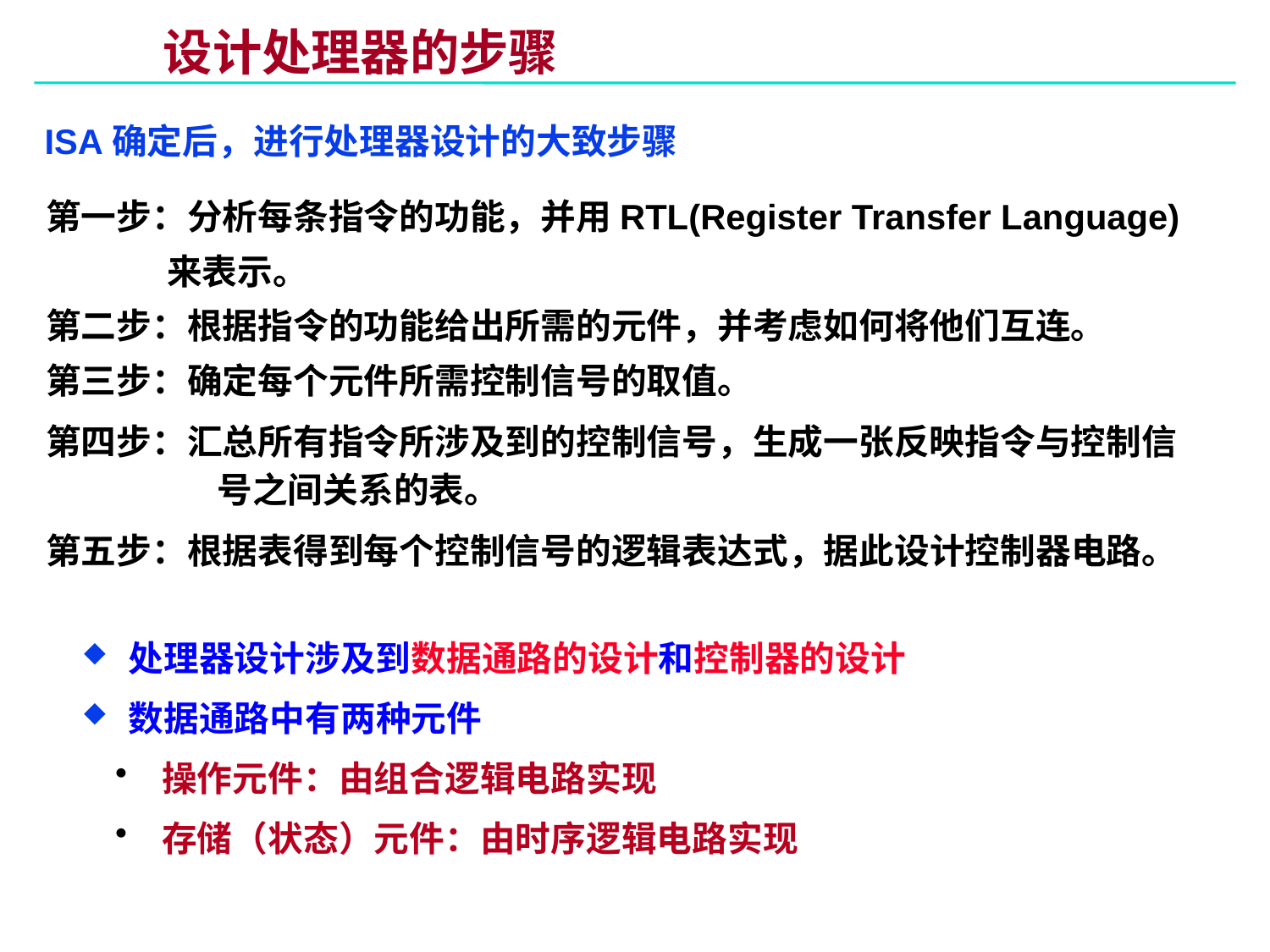

# 设计处理器的步骤
ISA确定后，进行处理器设计的大致步骤
第一步：分析每条指令的功能，并用RTL(Register Transfer Language)
              来表示。
第二步：根据指令的功能给出所需的元件，并考虑如何将他们互连。
第三步：确定每个元件所需控制信号的取值。
第四步：汇总所有指令所涉及到的控制信号，生成一张反映指令与控制信    	  号之间关系的表。
第五步：根据表得到每个控制信号的逻辑表达式，据此设计控制器电路。
 处理器设计涉及到数据通路的设计和控制器的设计
 数据通路中有两种元件
 操作元件：由组合逻辑电路实现
 存储（状态）元件：由时序逻辑电路实现